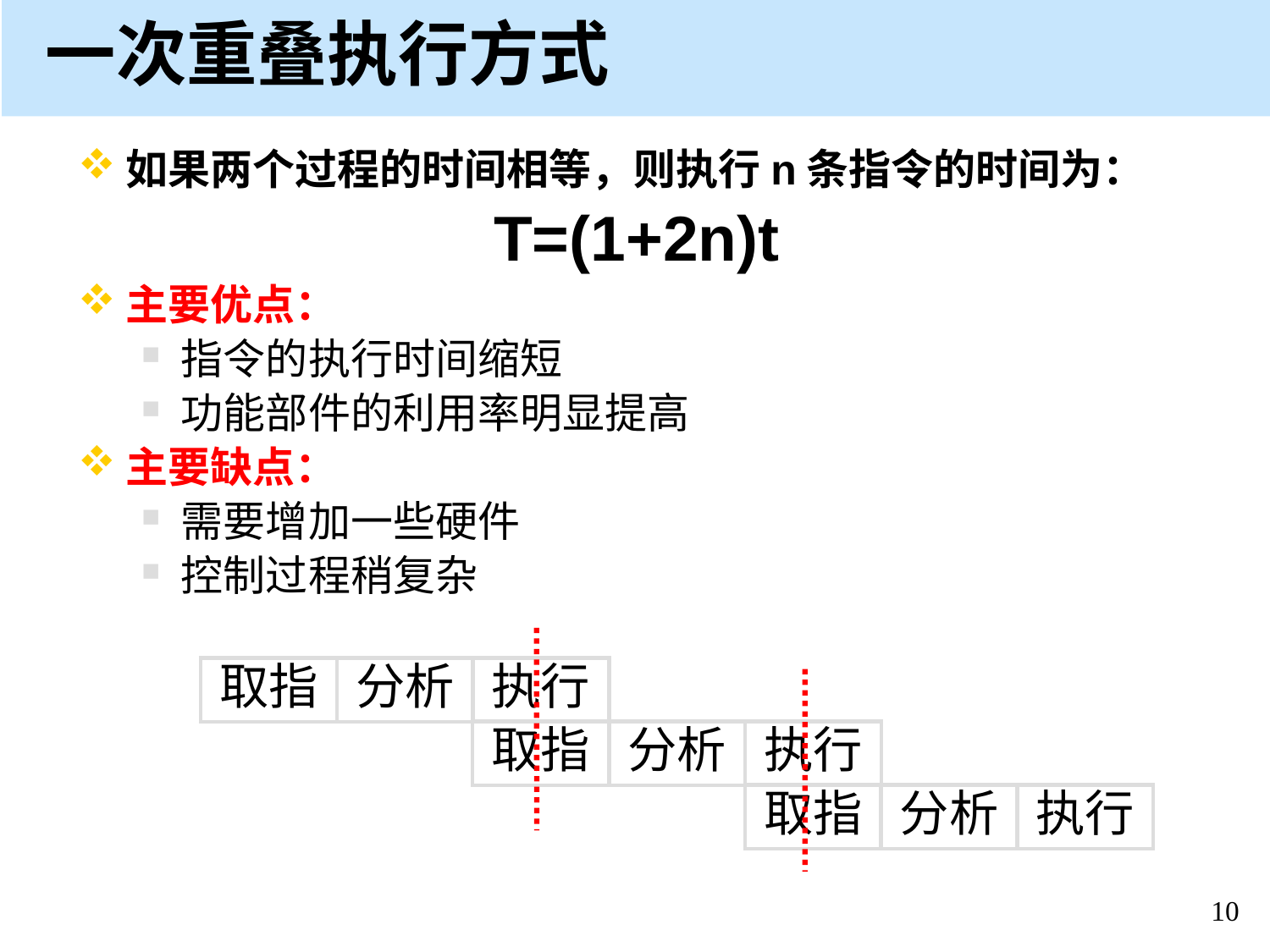

# 一次重叠执行方式
如果两个过程的时间相等，则执行n条指令的时间为：
T=(1+2n)t
主要优点：
指令的执行时间缩短
功能部件的利用率明显提高
主要缺点：
需要增加一些硬件
控制过程稍复杂

取指
分析
执行
取指
分析
执行
取指
分析
执行